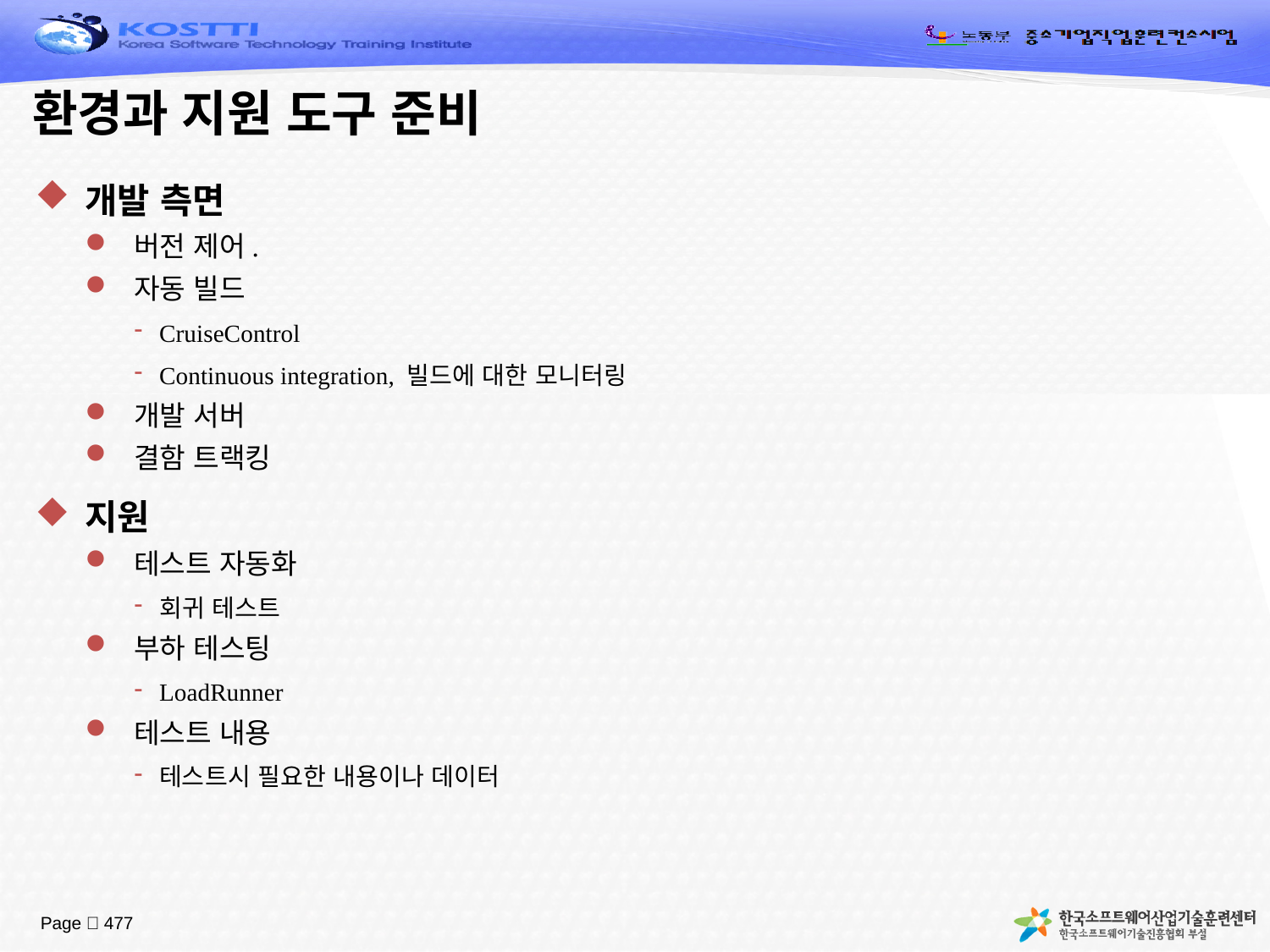

# 환경과 지원 도구 준비
개발 측면
버전 제어.
자동 빌드
CruiseControl
Continuous integration, 빌드에 대한 모니터링
개발 서버
결함 트랙킹
지원
테스트 자동화
회귀 테스트
부하 테스팅
LoadRunner
테스트 내용
테스트시 필요한 내용이나 데이터